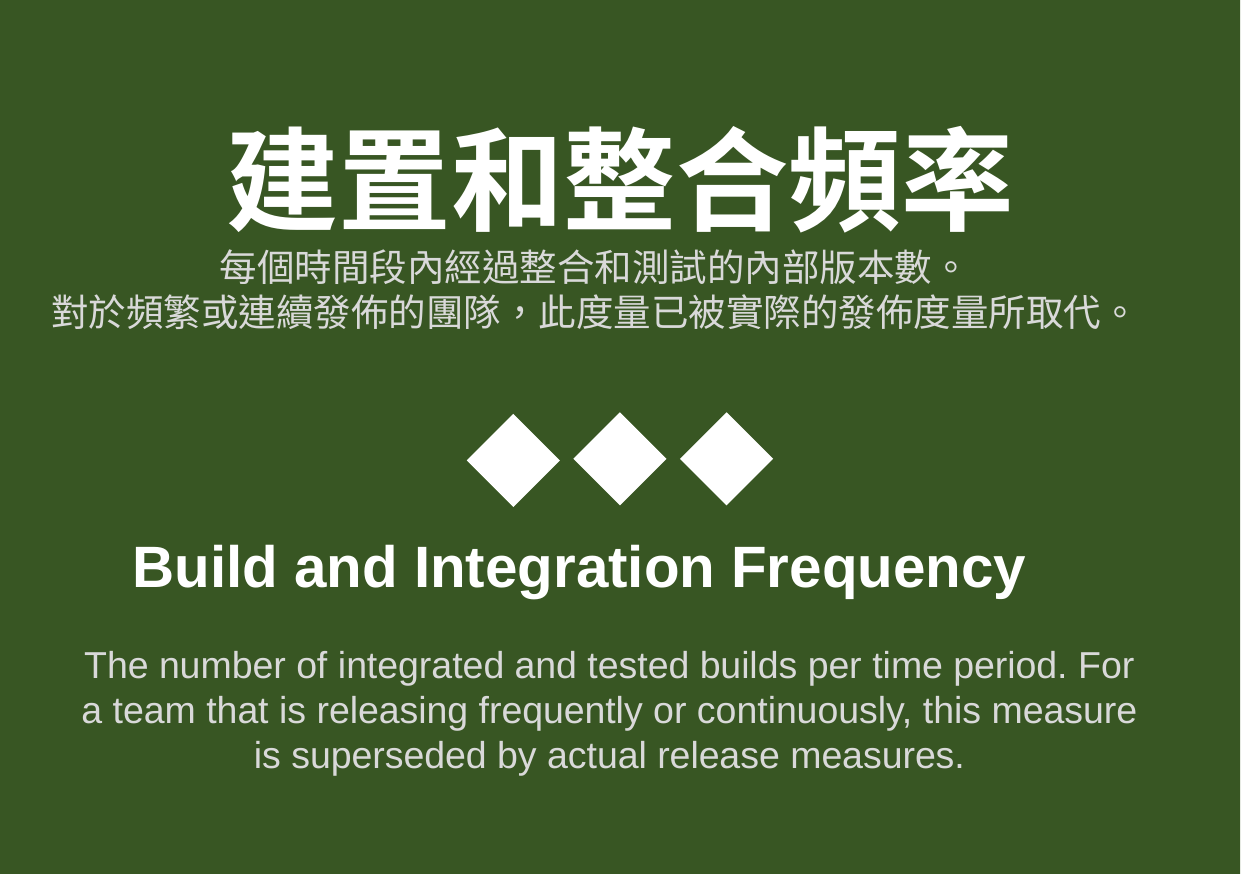

建置和整合頻率
每個時間段內經過整合和測試的內部版本數。
對於頻繁或連續發佈的團隊，此度量已被實際的發佈度量所取代。

Build and Integration Frequency
The number of integrated and tested builds per time period. For a team that is releasing frequently or continuously, this measure is superseded by actual release measures.